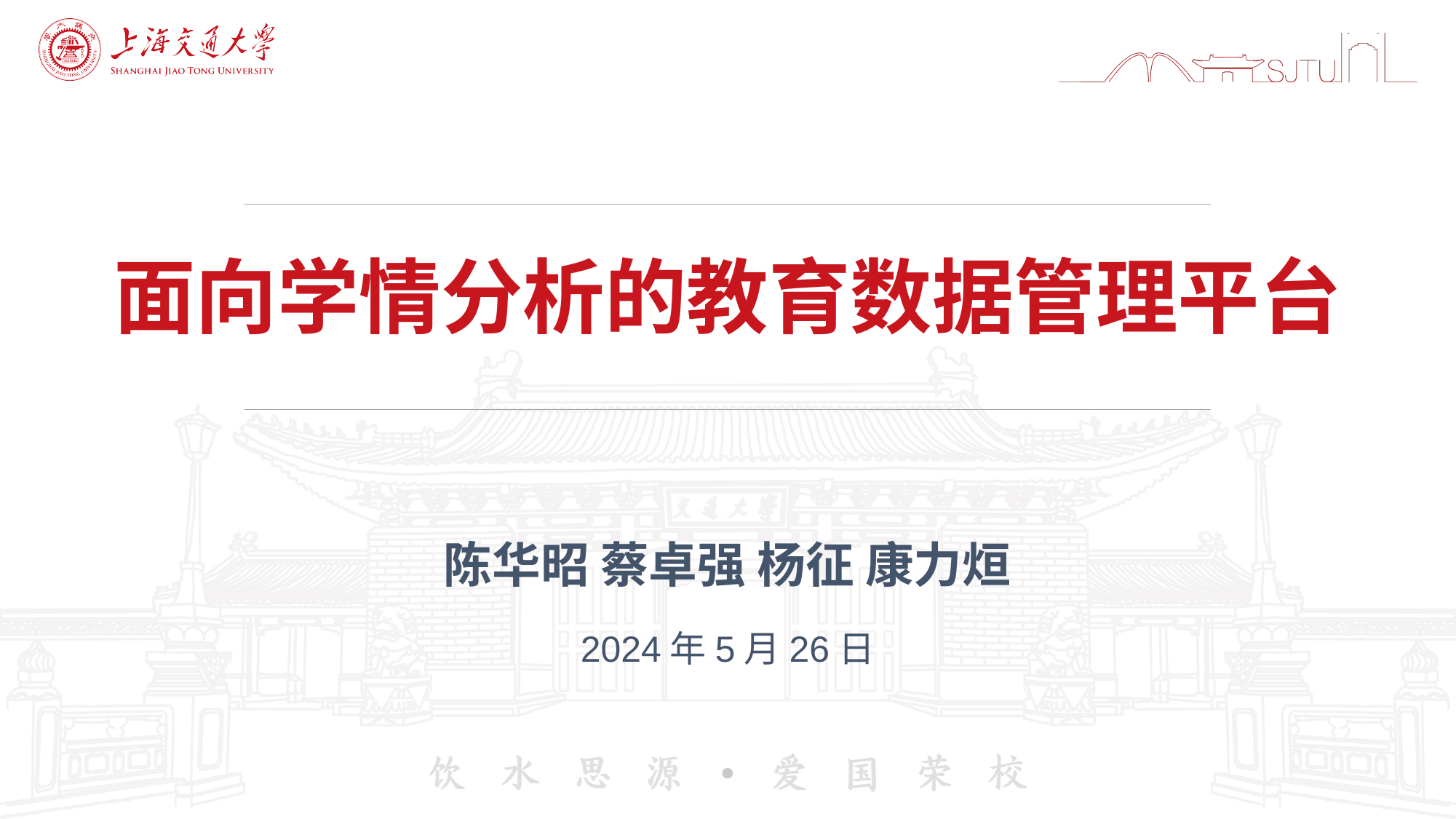

# 面向学情分析的教育数据管理平台
陈华昭 蔡卓强 杨征 康力烜
2024年5月26日